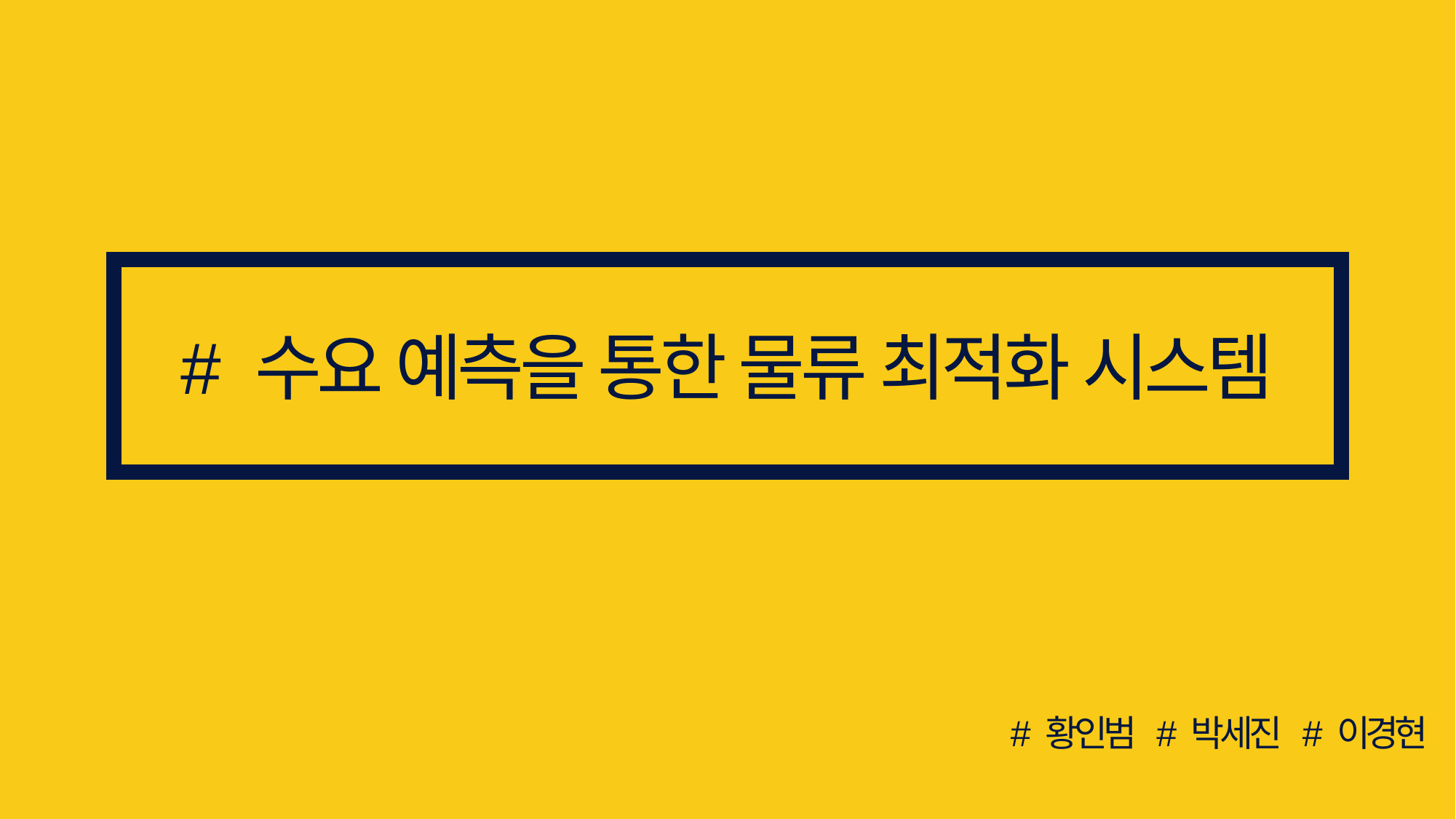

# 수요 예측을 통한 물류 최적화 시스템
# 황인범  # 박세진  # 이경현